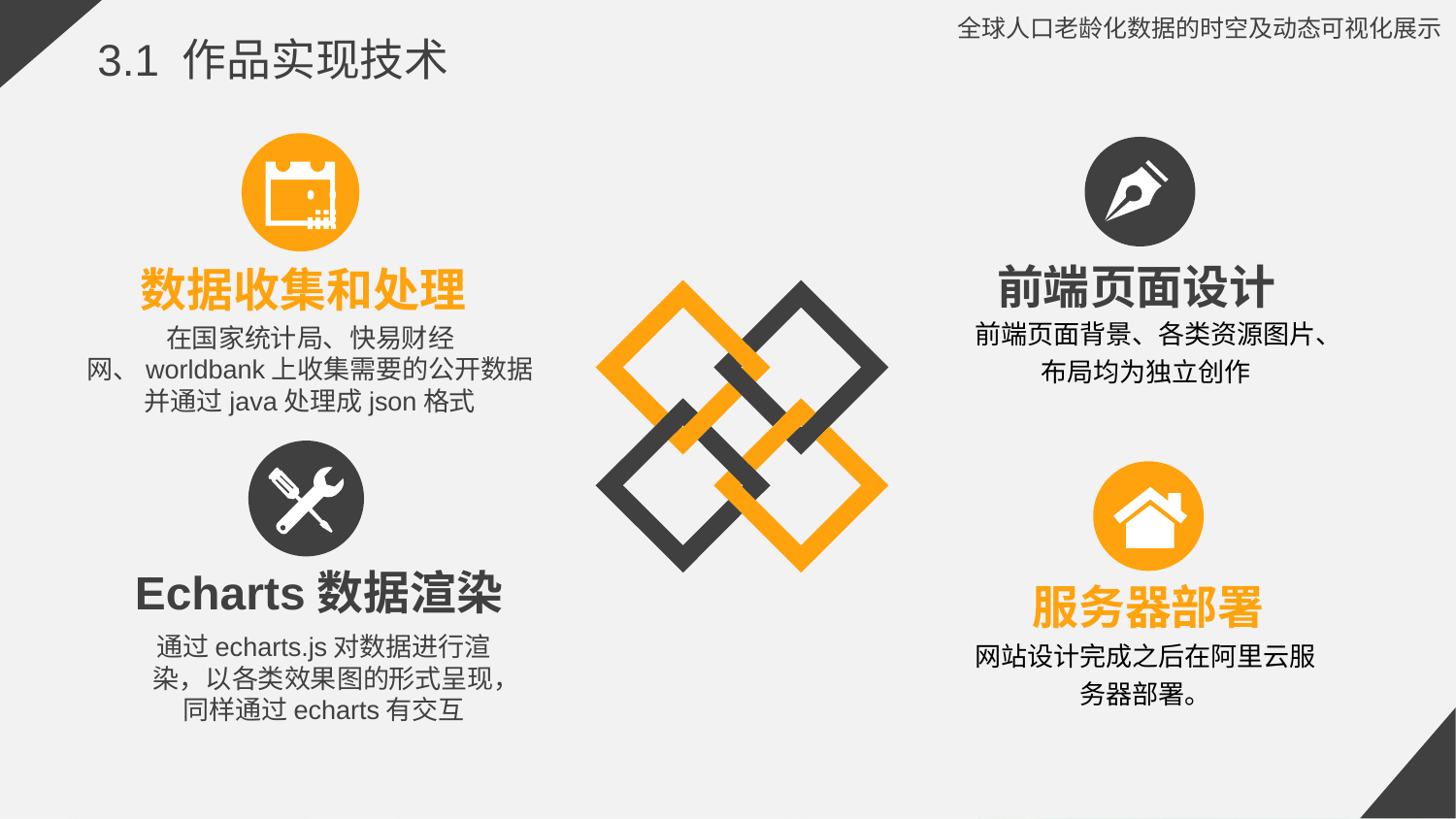

全球人口老龄化数据的时空及动态可视化展示

3.1 作品实现技术

数据收集和处理

Echarts数据渲染

前端页面设计
前端页面背景、各类资源图片、布局均为独立创作

在国家统计局、快易财经网、worldbank上收集需要的公开数据并通过java处理成json格式

服务器部署
网站设计完成之后在阿里云服务器部署。
通过echarts.js对数据进行渲染，以各类效果图的形式呈现，同样通过echarts有交互